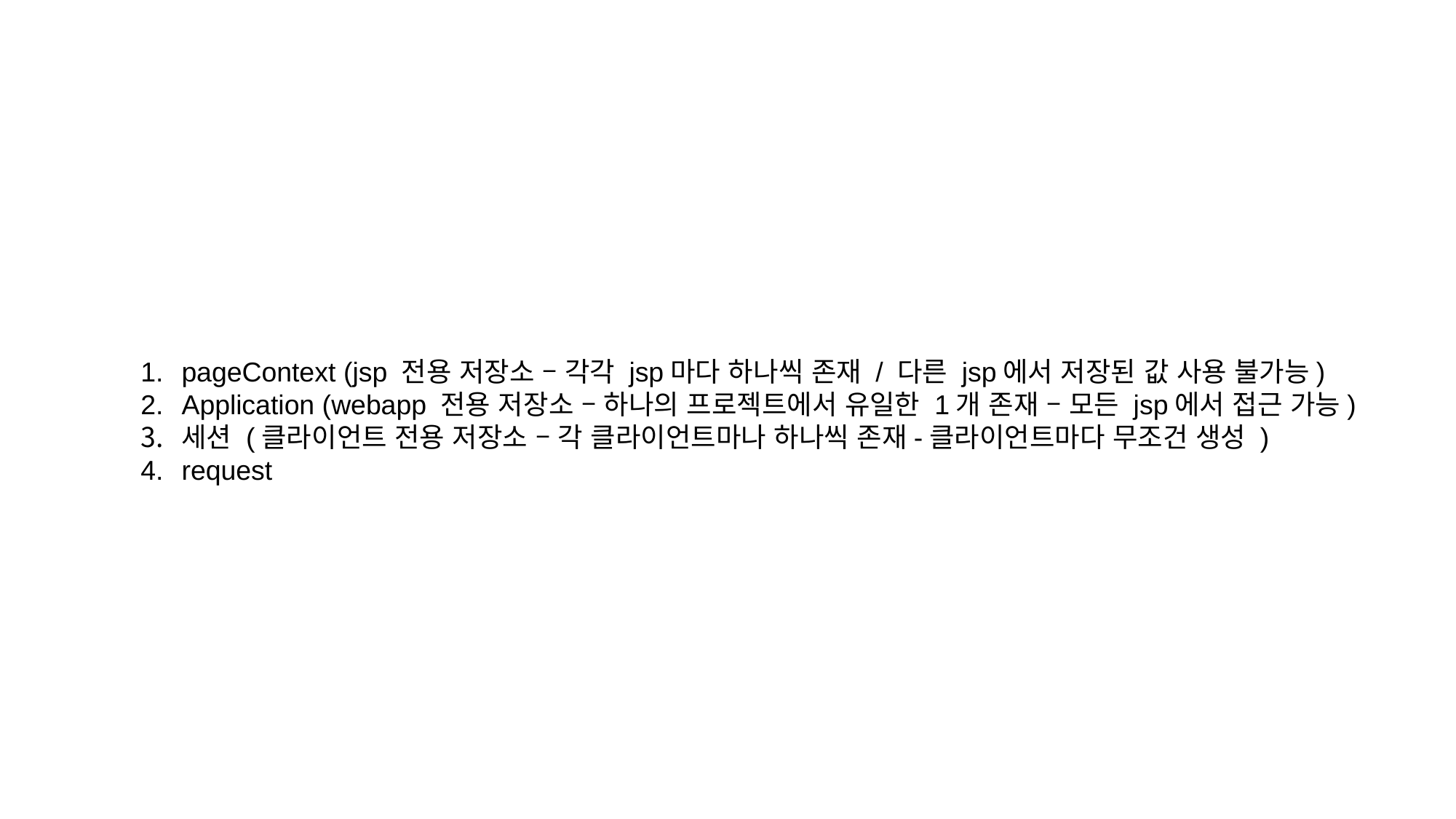

pageContext (jsp 전용 저장소 – 각각 jsp마다 하나씩 존재 / 다른 jsp에서 저장된 값 사용 불가능)
Application (webapp 전용 저장소 – 하나의 프로젝트에서 유일한 1개 존재 – 모든 jsp에서 접근 가능)
세션 (클라이언트 전용 저장소 – 각 클라이언트마나 하나씩 존재-클라이언트마다 무조건 생성 )
request